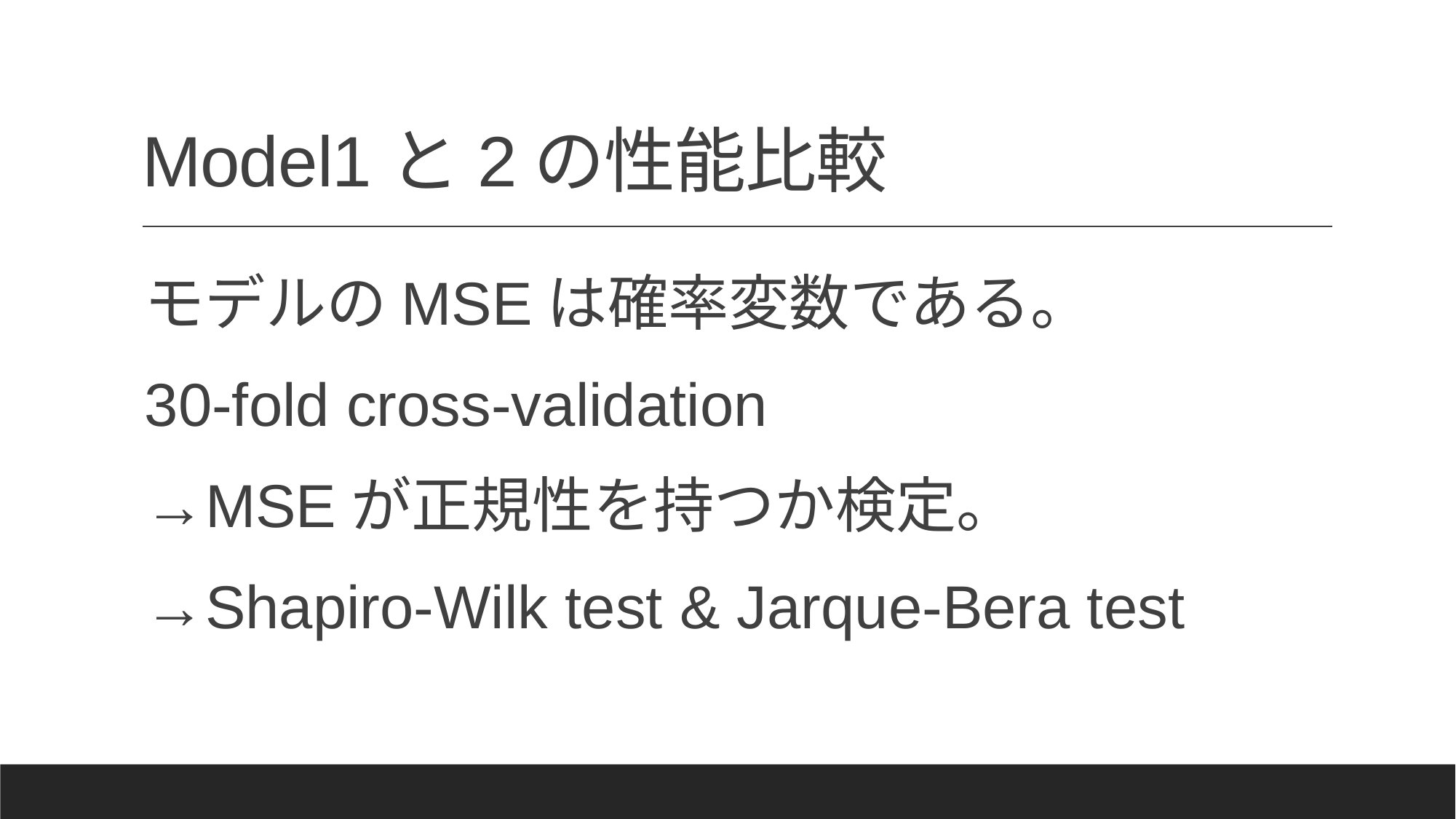

# Model1と2の性能比較
モデルのMSEは確率変数である。
30-fold cross-validation
→MSEが正規性を持つか検定。
→Shapiro-Wilk test & Jarque-Bera test